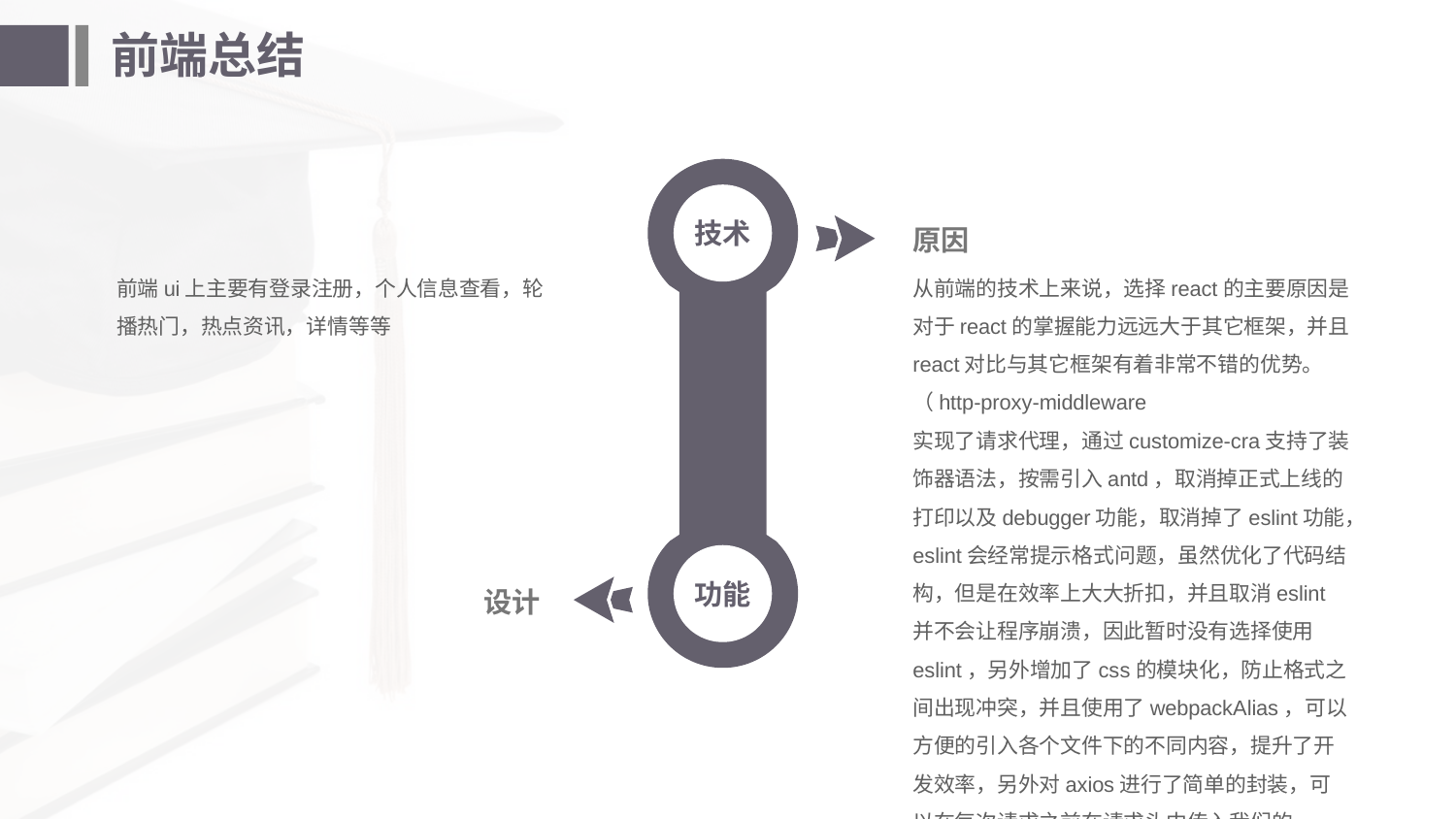

# 前端总结

技术
原因

前端ui上主要有登录注册，个人信息查看，轮播热门，热点资讯，详情等等
从前端的技术上来说，选择react的主要原因是对于react的掌握能力远远大于其它框架，并且react对比与其它框架有着非常不错的优势。
（http-proxy-middleware
实现了请求代理，通过customize-cra支持了装饰器语法，按需引入antd，取消掉正式上线的打印以及debugger功能，取消掉了eslint功能，eslint会经常提示格式问题，虽然优化了代码结构，但是在效率上大大折扣，并且取消eslint并不会让程序崩溃，因此暂时没有选择使用eslint，另外增加了css的模块化，防止格式之间出现冲突，并且使用了webpackAlias，可以方便的引入各个文件下的不同内容，提升了开发效率，另外对axios进行了简单的封装，可以在每次请求之前在请求头中传入我们的token，避免了每次手动输入的麻烦。除此之外还增加了按需加载，防止项目越来越大首屏加载过慢，其次对我们的目录结构进行了调整）
功能

设计